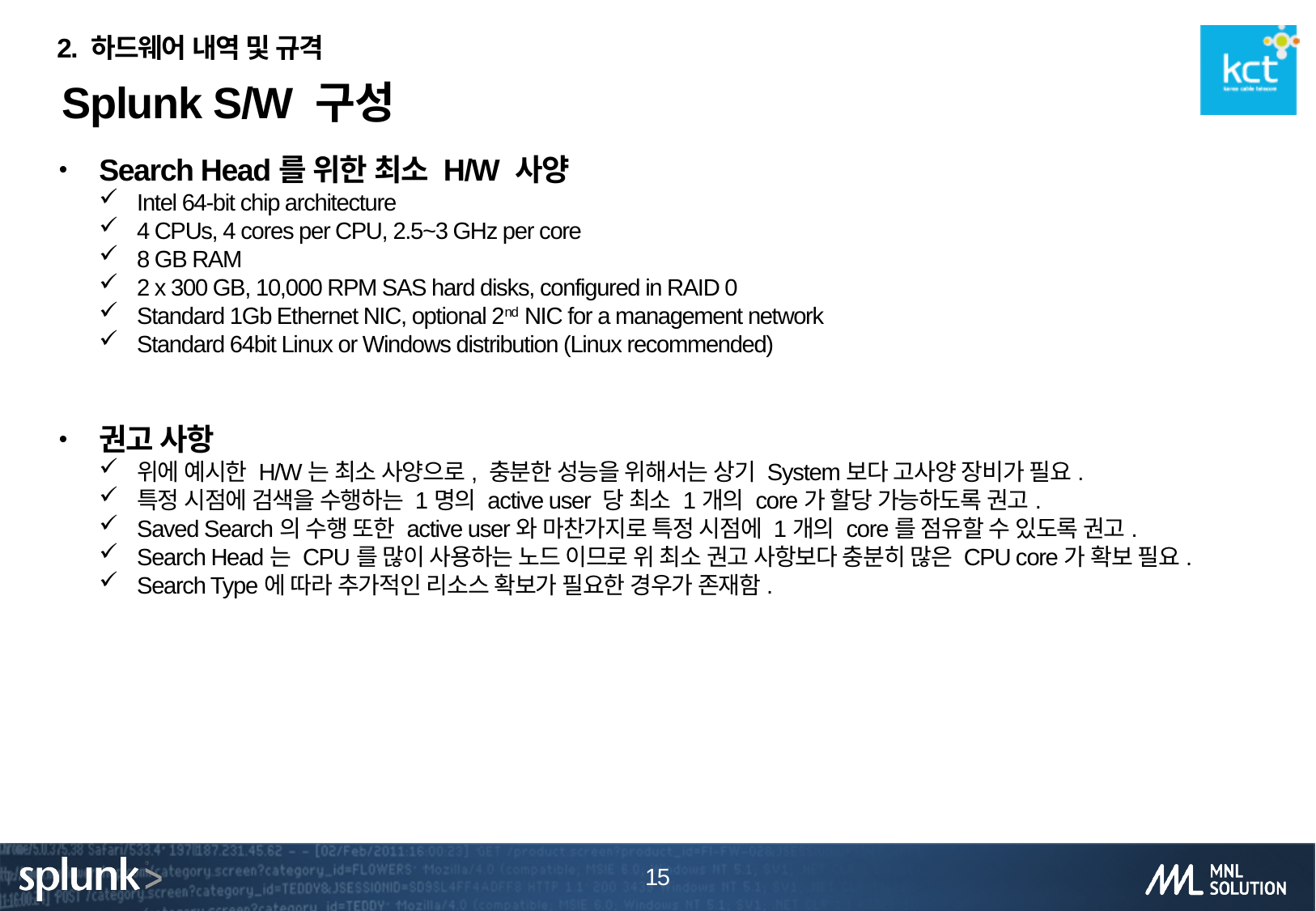

2. 하드웨어 내역 및 규격
# Splunk S/W 구성
Search Head를 위한 최소 H/W 사양
Intel 64-bit chip architecture
4 CPUs, 4 cores per CPU, 2.5~3 GHz per core
8 GB RAM
2 x 300 GB, 10,000 RPM SAS hard disks, configured in RAID 0
Standard 1Gb Ethernet NIC, optional 2nd NIC for a management network
Standard 64bit Linux or Windows distribution (Linux recommended)

권고 사항
위에 예시한 H/W는 최소 사양으로, 충분한 성능을 위해서는 상기 System보다 고사양 장비가 필요.
특정 시점에 검색을 수행하는 1명의 active user 당 최소 1개의 core가 할당 가능하도록 권고.
Saved Search의 수행 또한 active user와 마찬가지로 특정 시점에 1개의 core를 점유할 수 있도록 권고.
Search Head는 CPU를 많이 사용하는 노드 이므로 위 최소 권고 사항보다 충분히 많은 CPU core가 확보 필요.
Search Type에 따라 추가적인 리소스 확보가 필요한 경우가 존재함.

15